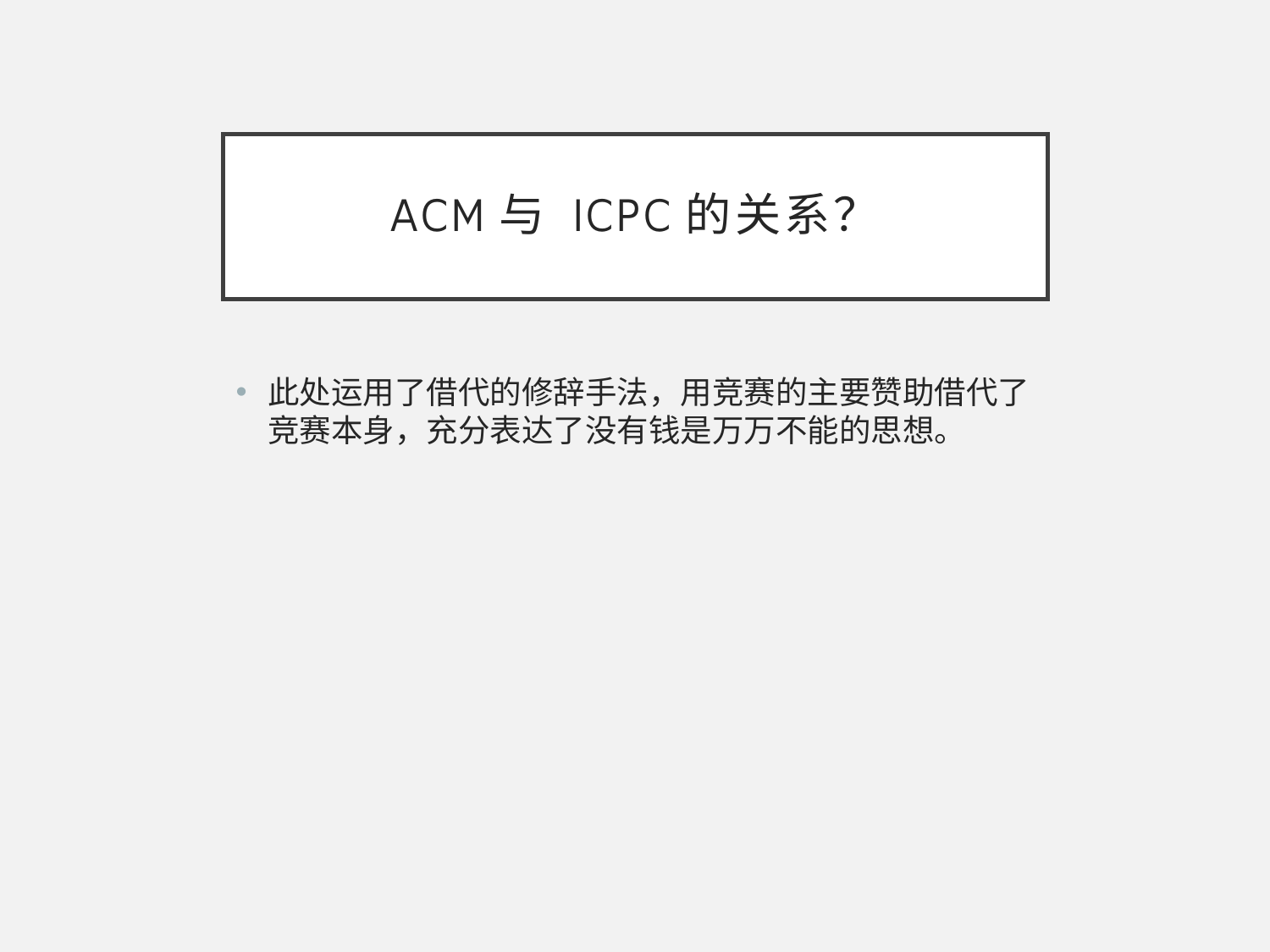

# ACM与 ICPC的关系？
此处运用了借代的修辞手法，用竞赛的主要赞助借代了竞赛本身，充分表达了没有钱是万万不能的思想。